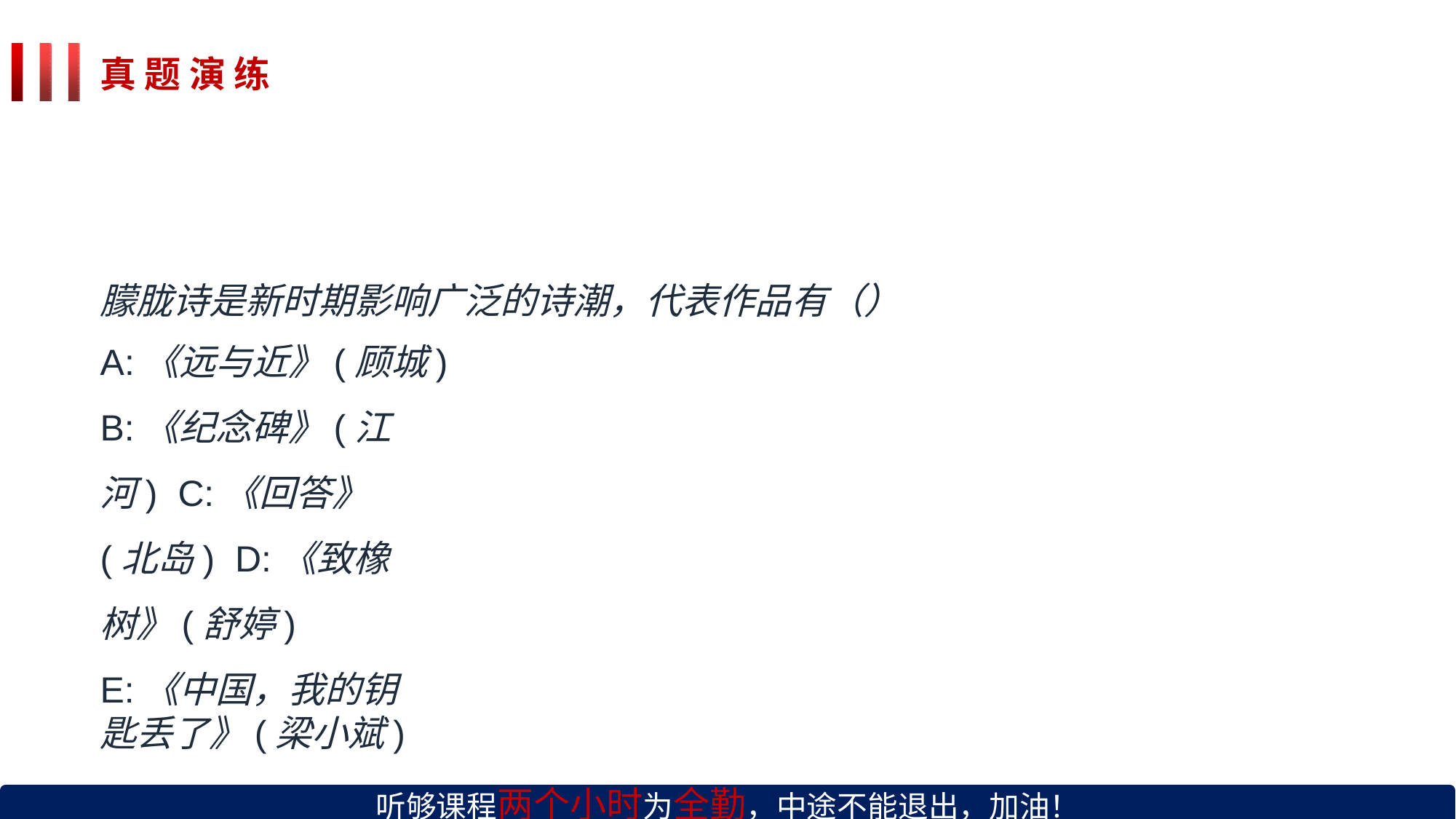

真 题 演 练
朦胧诗是新时期影响广泛的诗潮，代表作品有（）
A:《远与近》(顾城)
B:《纪念碑》(江河)  C:《回答》(北岛)  D:《致橡树》(舒婷)
E:《中国，我的钥匙丢了》(梁小斌)
49

听够课程两个小时为全勤，中途不能退出，加油！